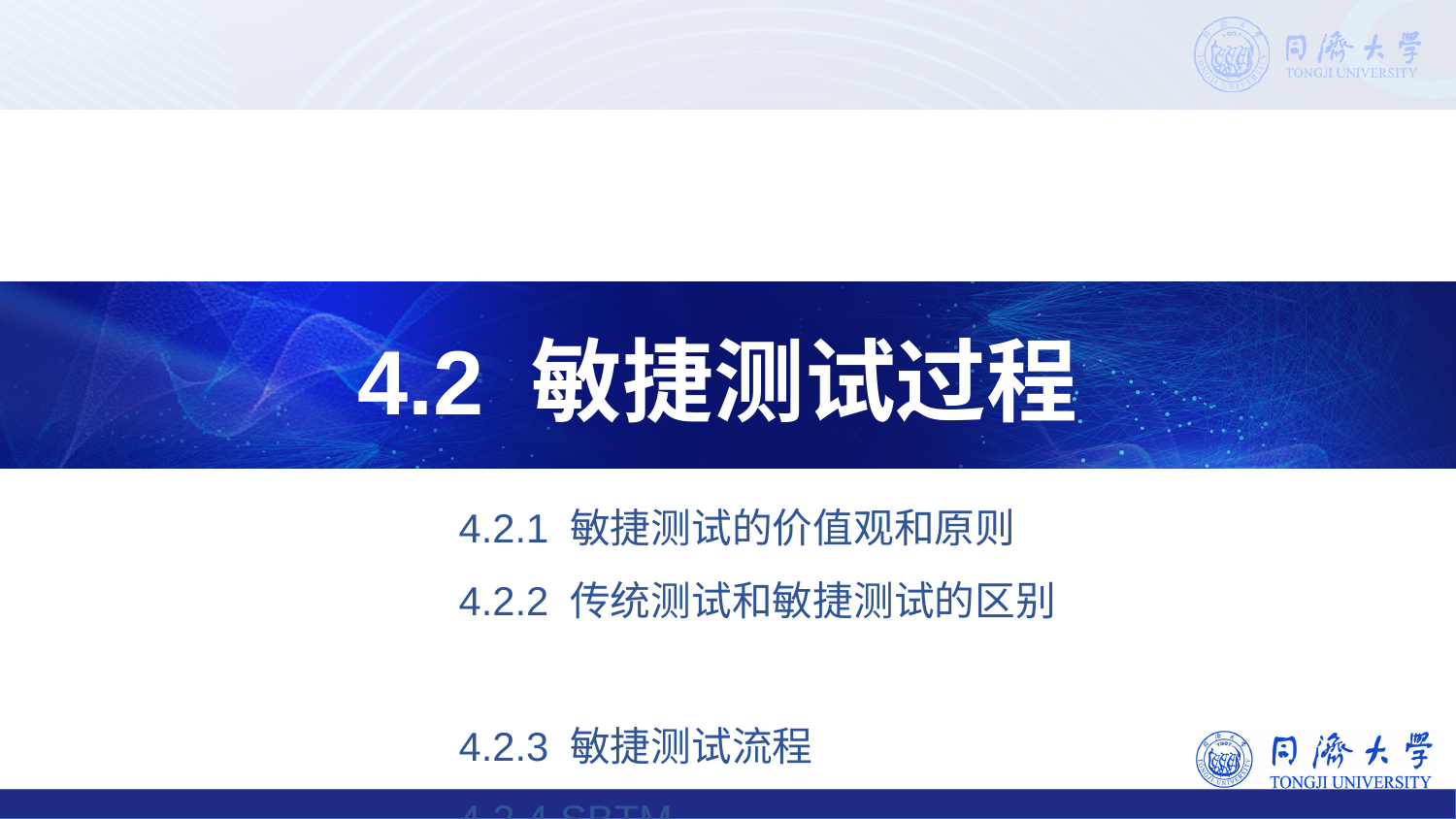

4.2 敏捷测试过程
4.2.1 敏捷测试的价值观和原则
4.2.2 传统测试和敏捷测试的区别
4.2.3 敏捷测试流程
4.2.4 SBTM